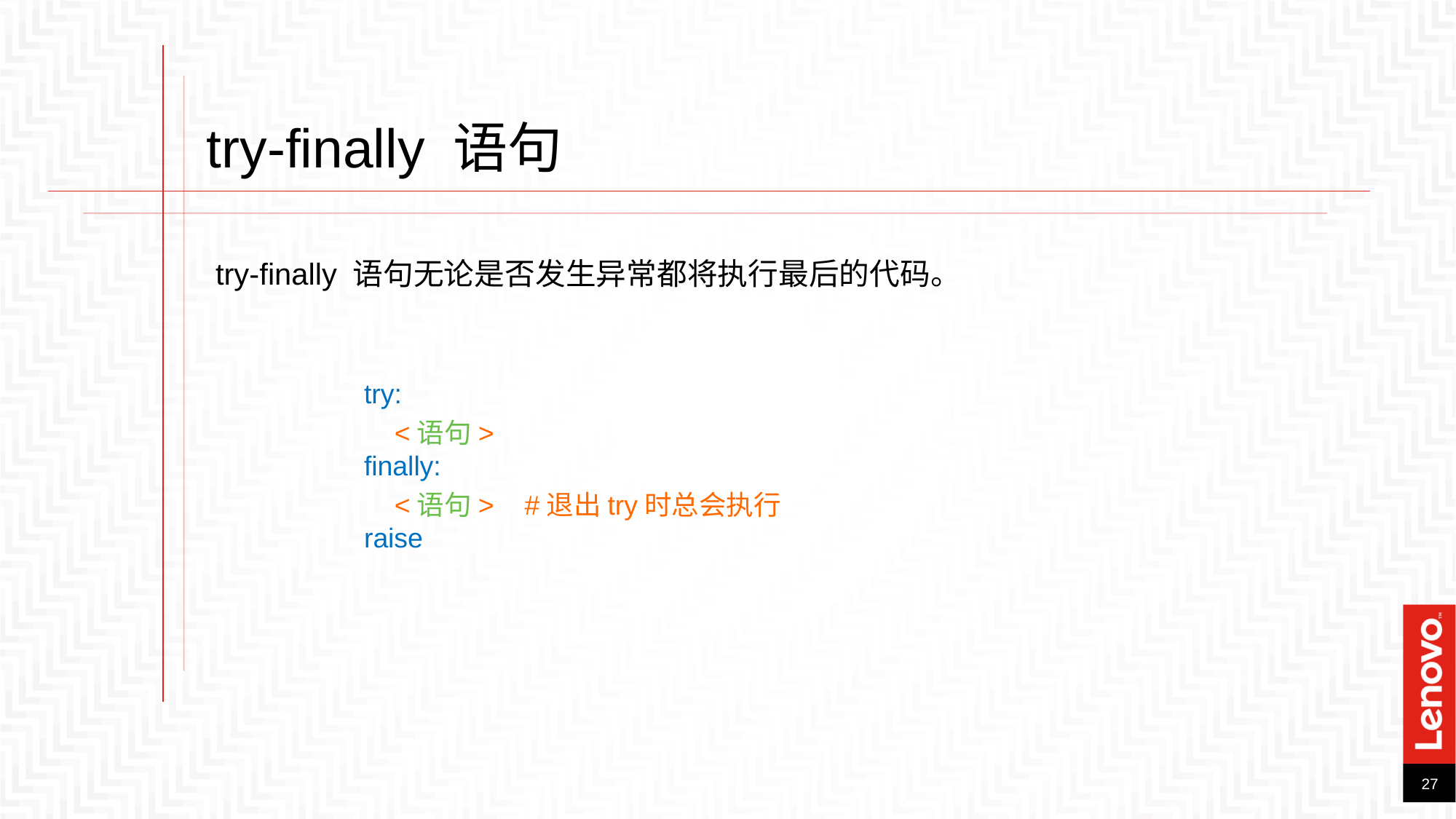

try-finally 语句
try-finally 语句无论是否发生异常都将执行最后的代码。
try:
    <语句>
finally:
    <语句>    #退出try时总会执行
raise